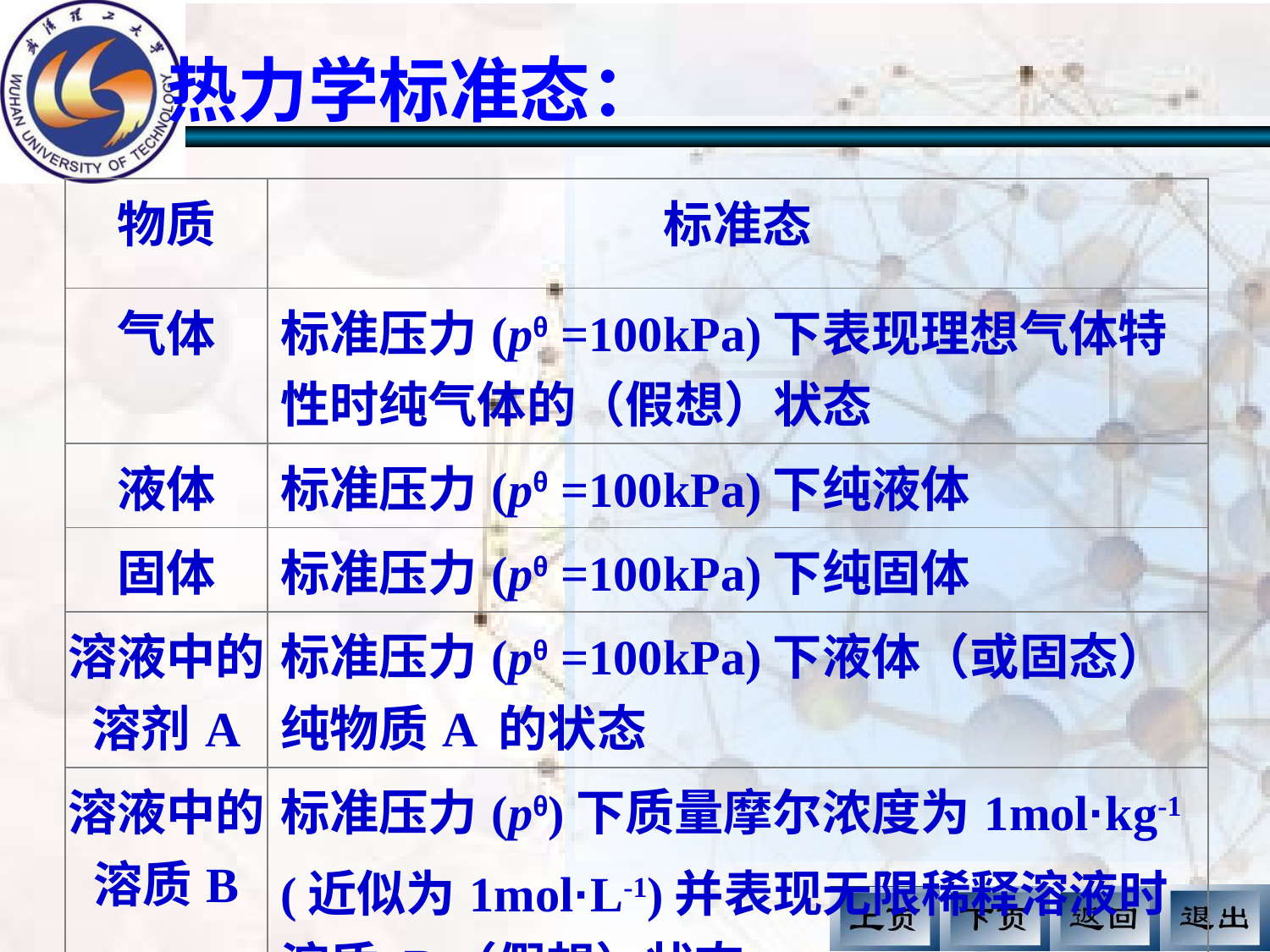

热力学标准态：
| 物质 | 标准态 |
| --- | --- |
| 气体 | 标准压力(pθ =100kPa)下表现理想气体特性时纯气体的（假想）状态 |
| 液体 | 标准压力(pθ =100kPa)下纯液体 |
| 固体 | 标准压力(pθ =100kPa)下纯固体 |
| 溶液中的溶剂A | 标准压力(pθ =100kPa)下液体（或固态）纯物质A 的状态 |
| 溶液中的溶质B | 标准压力(pθ)下质量摩尔浓度为1mol·kg-1 (近似为1mol·L-1)并表现无限稀释溶液时溶质 B（假想）状态 |